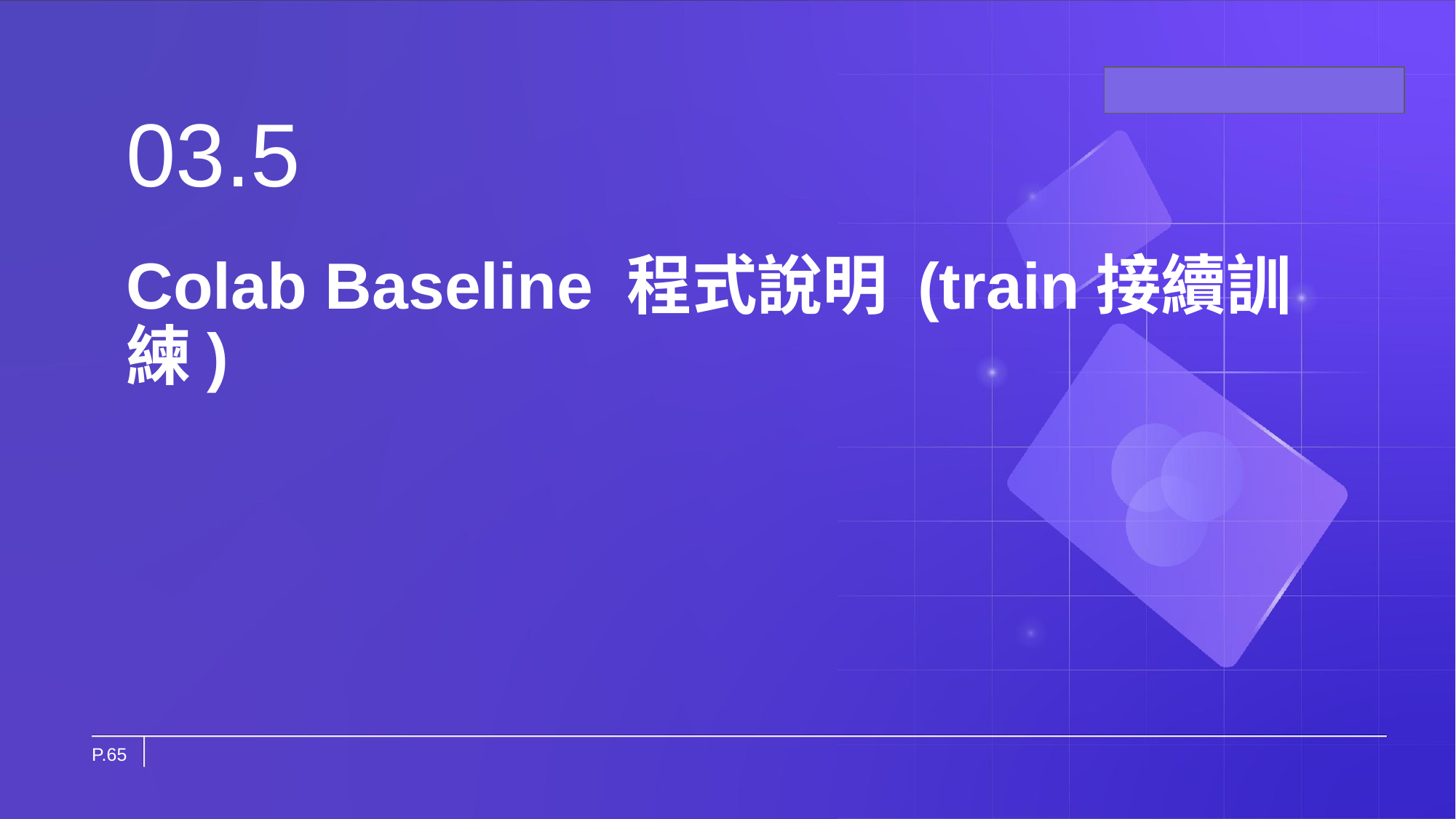

03.5
# Colab Baseline 程式說明 (train接續訓練)
P.65